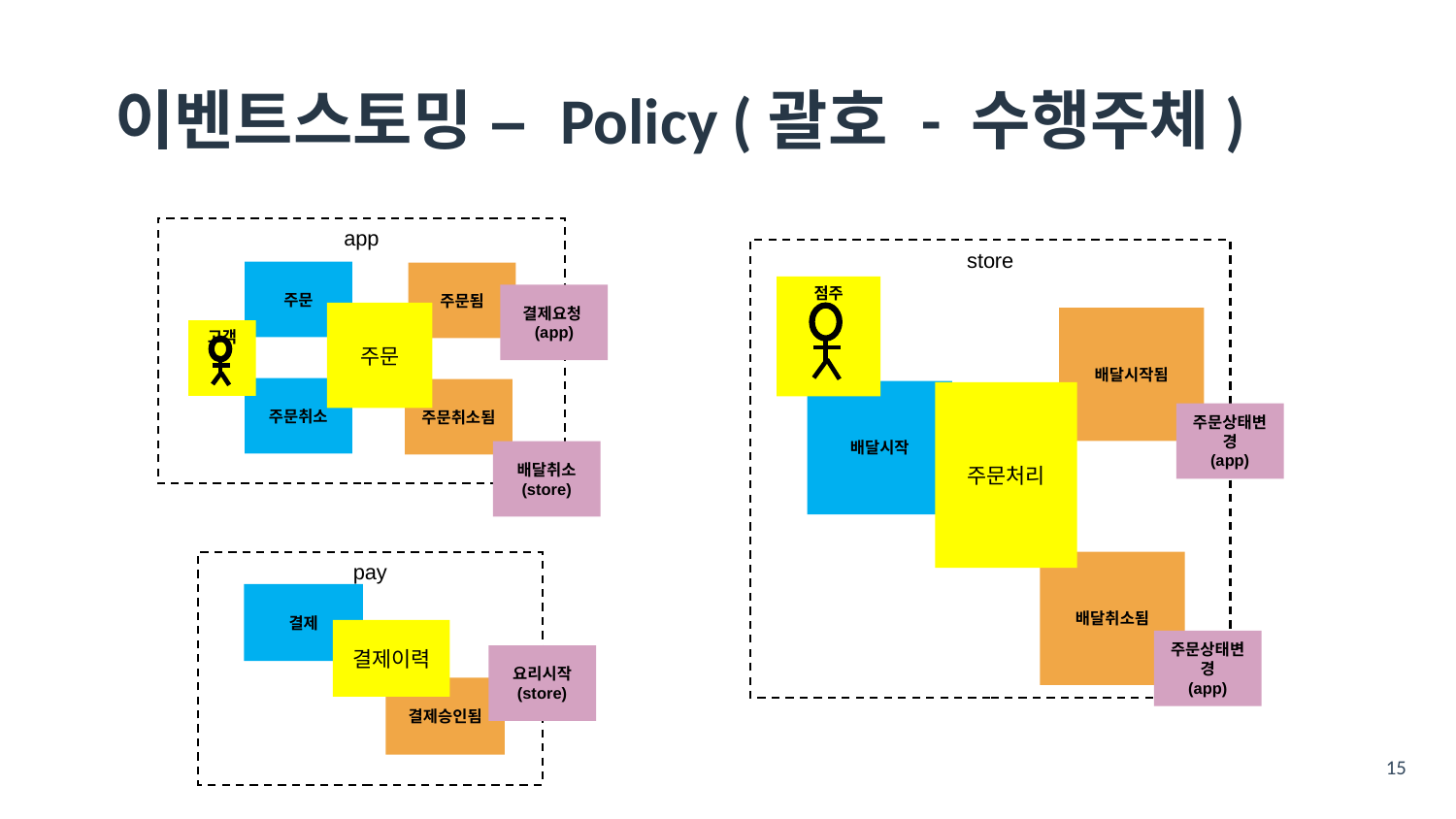

# 이벤트스토밍 – Policy (괄호 - 수행주체)
app
주문
주문됨
주문
고객

주문취소
주문취소됨
store
점주

배달시작됨
배달시작
주문처리
배달취소됨
결제요청(app)
주문상태변경
(app)
배달취소
(store)
pay
결제
결제이력
결제승인됨
주문상태변경
(app)
요리시작
(store)